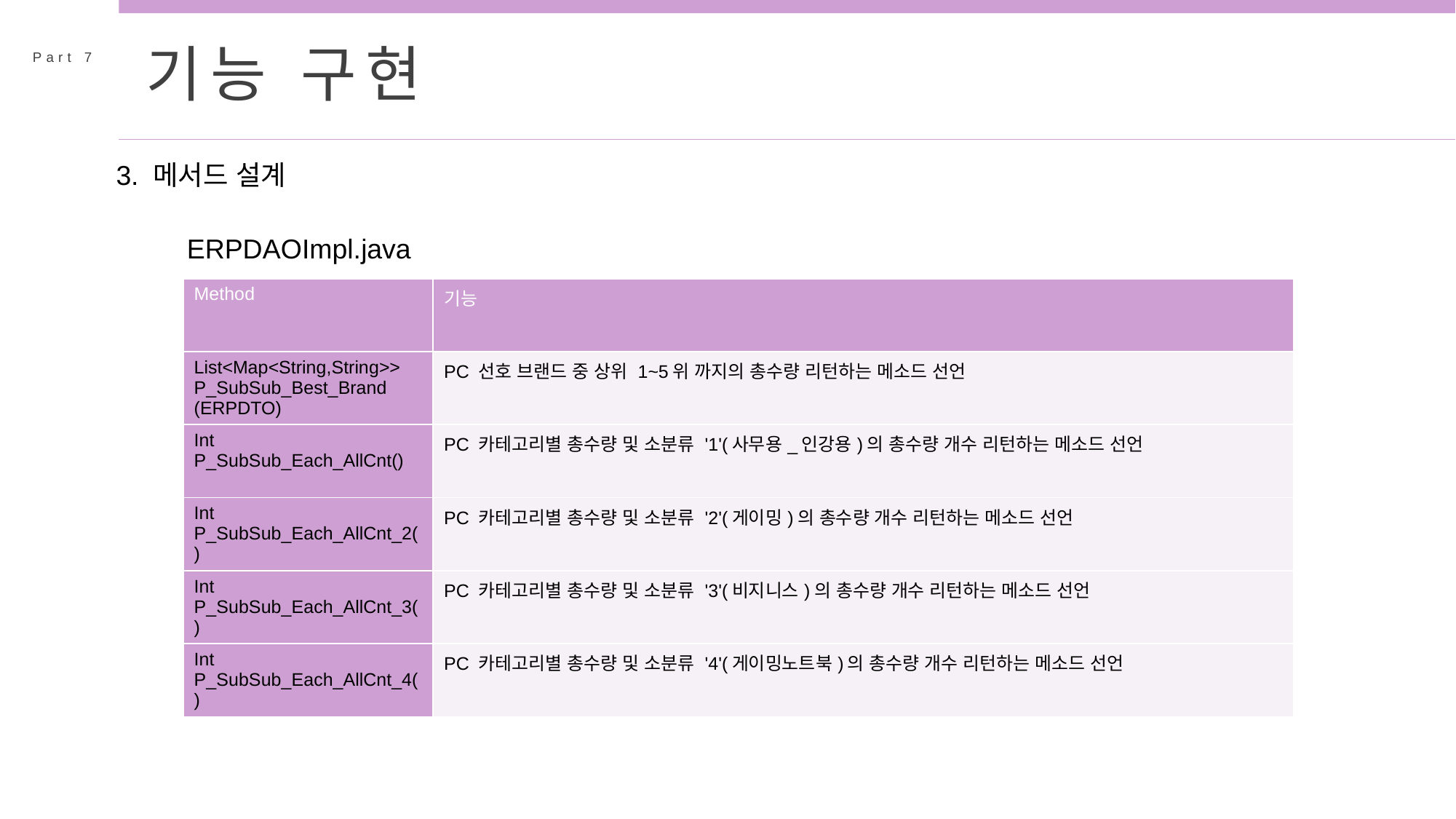

기능 구현
Part 7
3. 메서드 설계
ERPDAOImpl.java
| Method | 기능 |
| --- | --- |
| List<Map<String,String>> P\_SubSub\_Best\_Brand (ERPDTO) | PC 선호 브랜드 중 상위 1~5위 까지의 총수량 리턴하는 메소드 선언 |
| Int P\_SubSub\_Each\_AllCnt() | PC 카테고리별 총수량 및 소분류 '1'(사무용\_인강용)의 총수량 개수 리턴하는 메소드 선언 |
| Int P\_SubSub\_Each\_AllCnt\_2() | PC 카테고리별 총수량 및 소분류 '2'(게이밍)의 총수량 개수 리턴하는 메소드 선언 |
| Int P\_SubSub\_Each\_AllCnt\_3() | PC 카테고리별 총수량 및 소분류 '3'(비지니스)의 총수량 개수 리턴하는 메소드 선언 |
| Int P\_SubSub\_Each\_AllCnt\_4() | PC 카테고리별 총수량 및 소분류 '4'(게이밍노트북)의 총수량 개수 리턴하는 메소드 선언 |